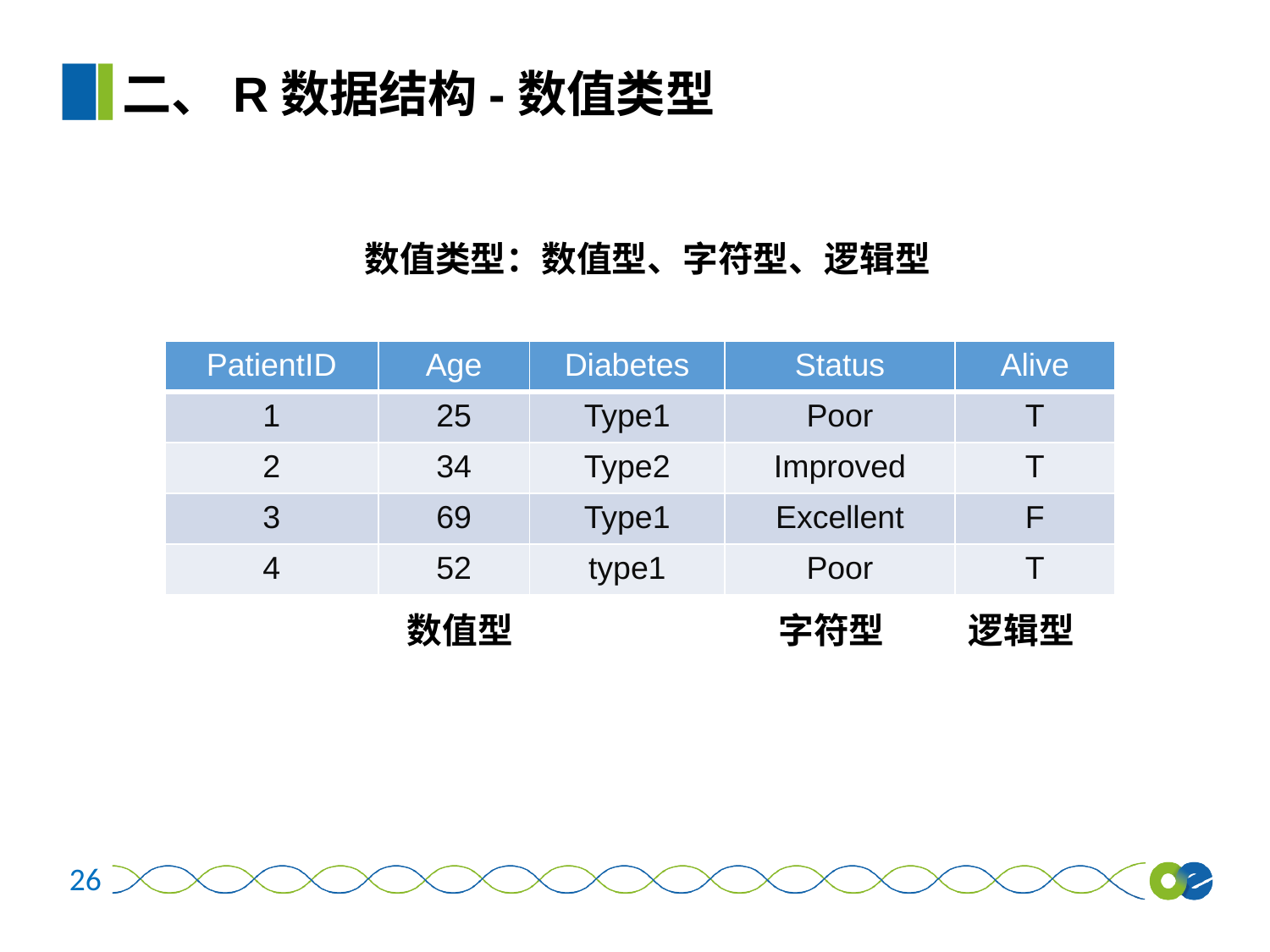

二、R数据结构-数值类型
数值类型：数值型、字符型、逻辑型
| PatientID | Age | Diabetes | Status | Alive |
| --- | --- | --- | --- | --- |
| 1 | 25 | Type1 | Poor | T |
| 2 | 34 | Type2 | Improved | T |
| 3 | 69 | Type1 | Excellent | F |
| 4 | 52 | type1 | Poor | T |
数值型
字符型
逻辑型
26